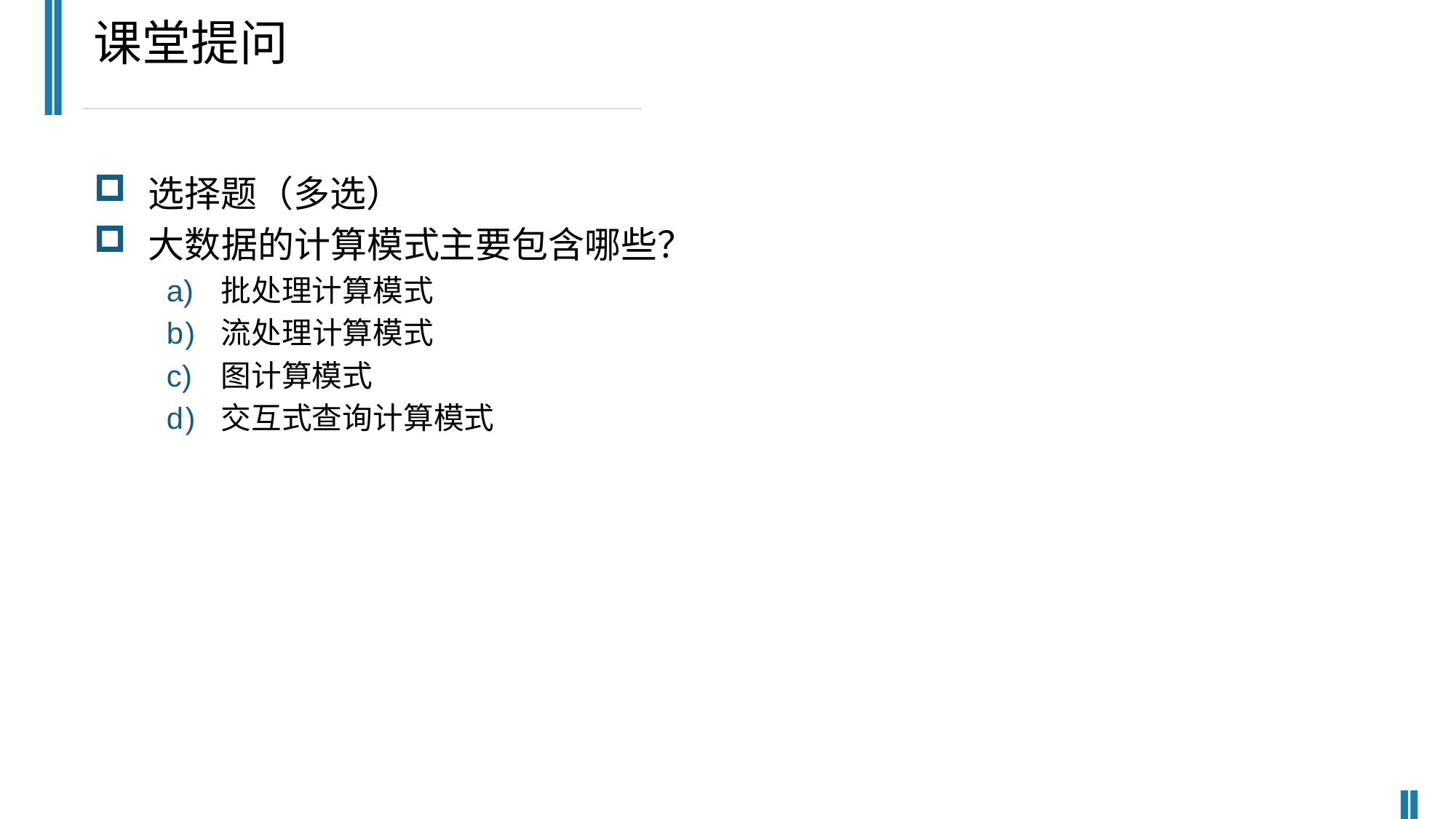

课堂提问

选择题（多选）
大数据的计算模式主要包含哪些？
批处理计算模式
流处理计算模式
图计算模式
交互式查询计算模式